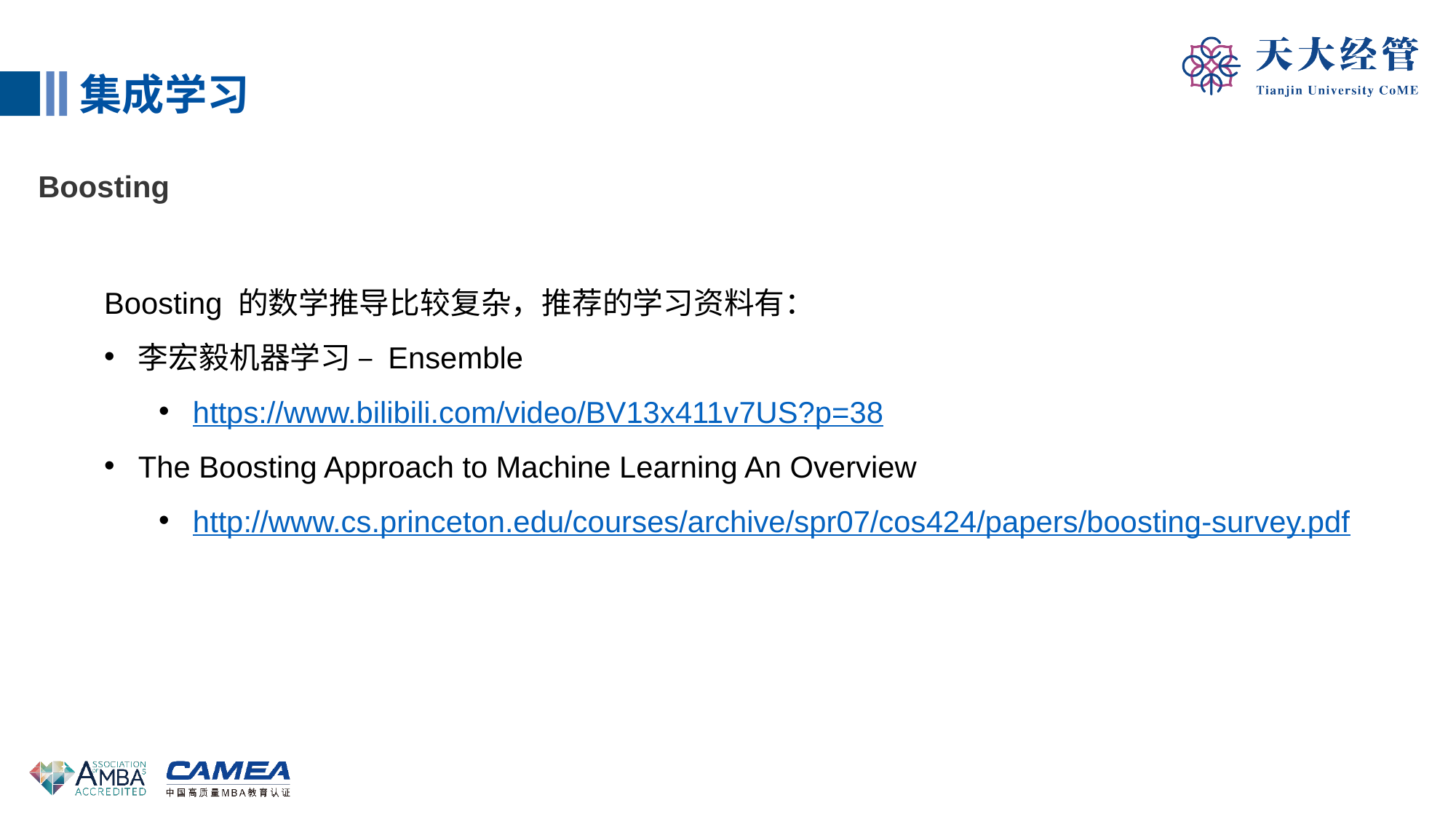

集成学习

Boosting
Boosting 的数学推导比较复杂，推荐的学习资料有：
李宏毅机器学习 – Ensemble
https://www.bilibili.com/video/BV13x411v7US?p=38
The Boosting Approach to Machine Learning An Overview
http://www.cs.princeton.edu/courses/archive/spr07/cos424/papers/boosting-survey.pdf